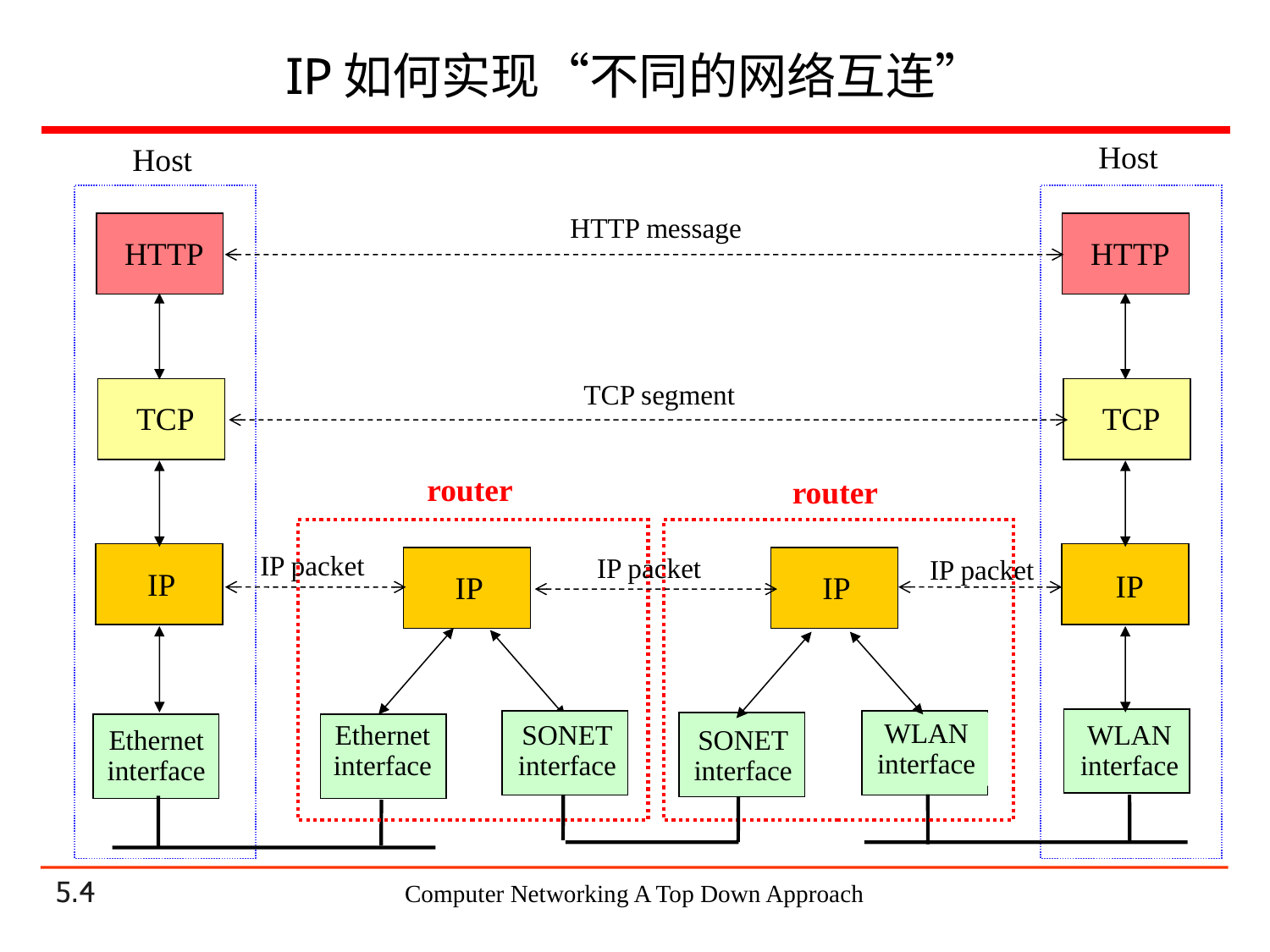

# IP如何实现“不同的网络互连”
Host
Host

HTTP message

HTTP
HTTP

TCP segment

TCP
TCP

router
router

IP packet

IP
IP packet

IP packet

IP

IP
IP

WLAN
interface

Ethernet
interface
SONET
interface
WLAN
interface
Ethernet
interface
SONET
interface